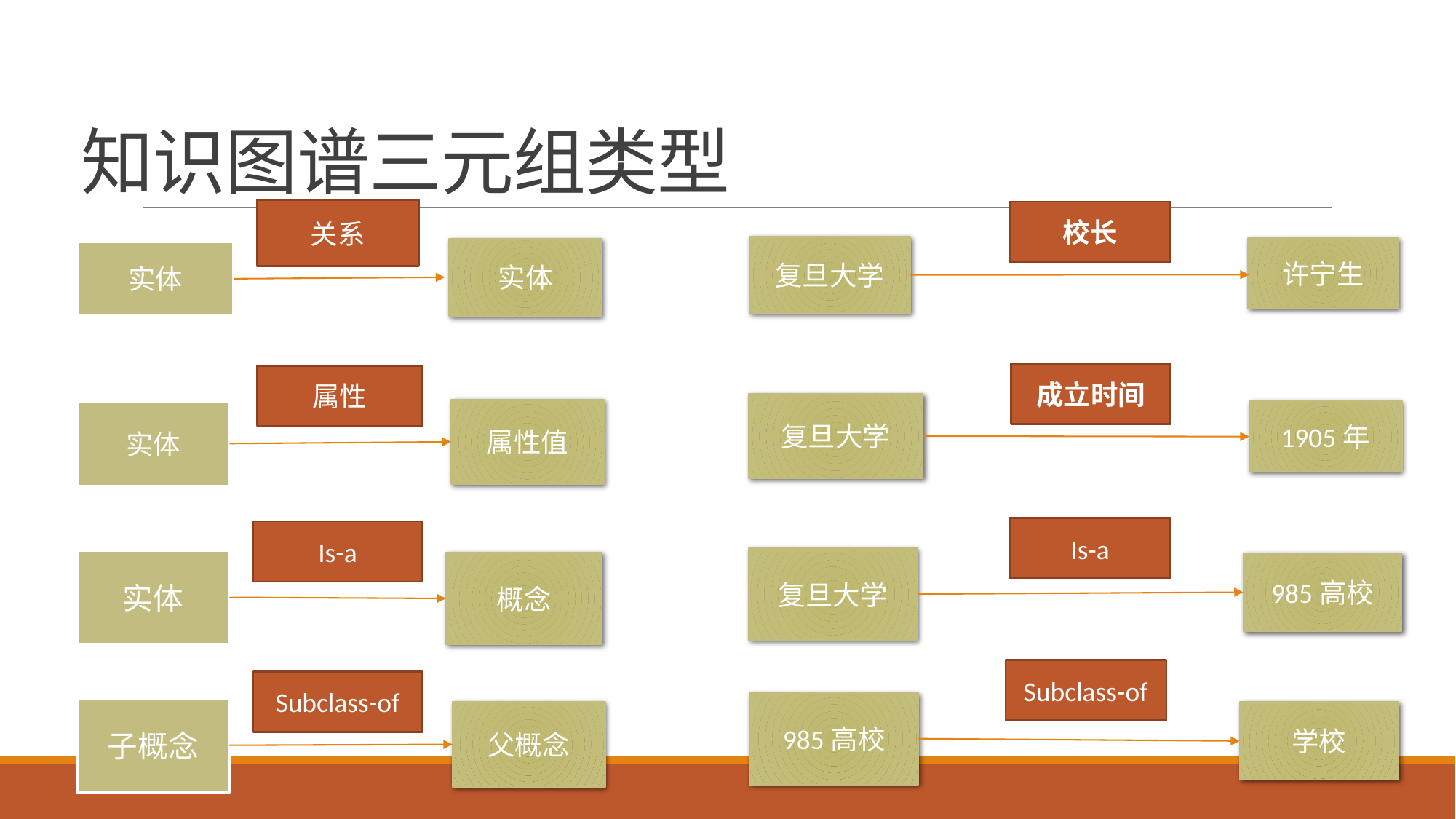

# 知识图谱三元组类型
关系
校长
复旦大学
许宁生
实体
实体
成立时间
属性
复旦大学
属性值
1905年
实体
Is-a
Is-a
复旦大学
实体
概念
985高校
Subclass-of
Subclass-of
985高校
子概念
父概念
学校